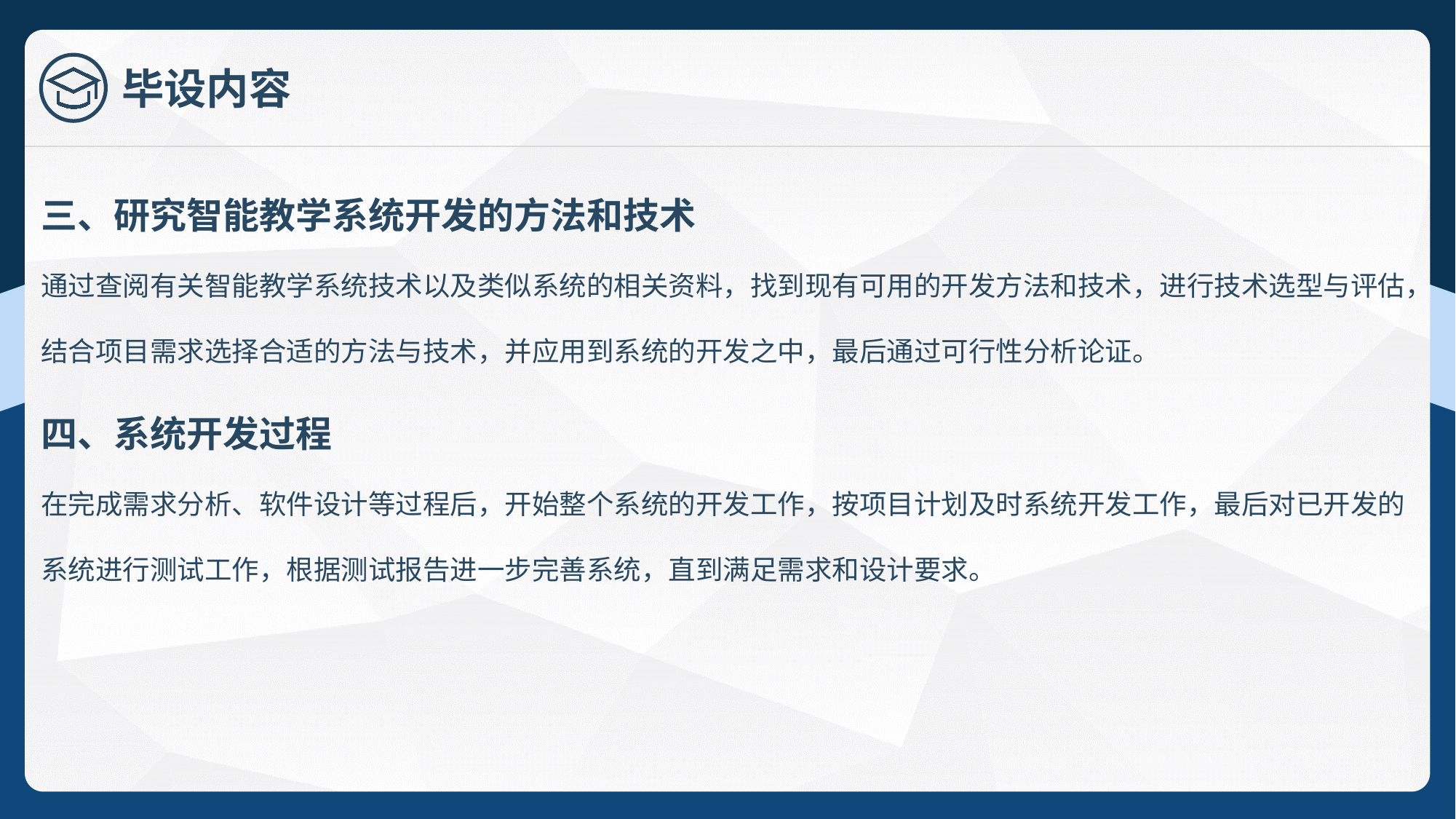

三、研究智能教学系统开发的方法和技术
通过查阅有关智能教学系统技术以及类似系统的相关资料，找到现有可用的开发方法和技术，进行技术选型与评估，结合项目需求选择合适的方法与技术，并应用到系统的开发之中，最后通过可行性分析论证。
四、系统开发过程
在完成需求分析、软件设计等过程后，开始整个系统的开发工作，按项目计划及时系统开发工作，最后对已开发的系统进行测试工作，根据测试报告进一步完善系统，直到满足需求和设计要求。

毕设内容